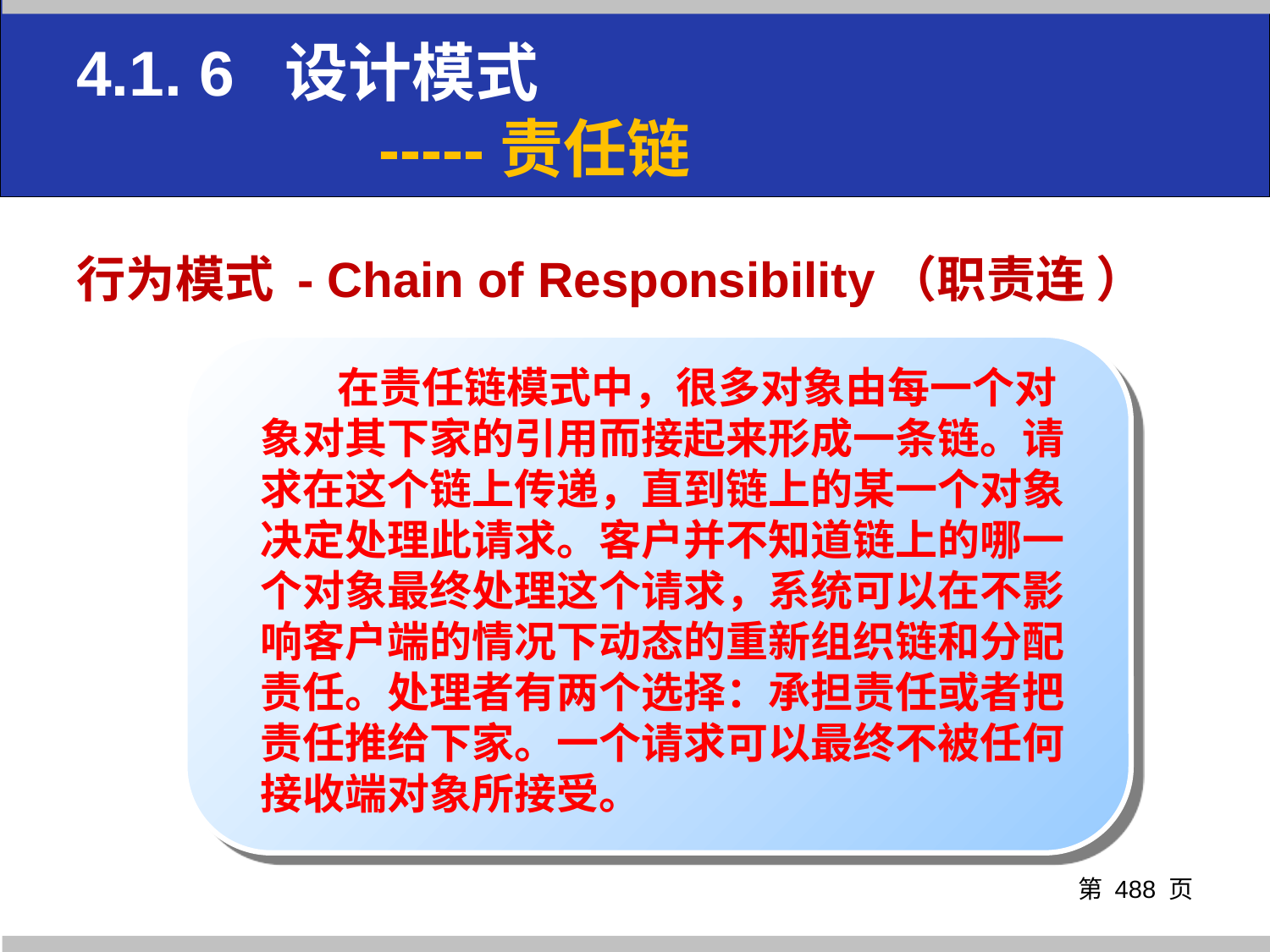

4.1. 6  设计模式
                    -----责任链
# 行为模式 - Chain of Responsibility（职责连 ）

       在责任链模式中，很多对象由每一个对象对其下家的引用而接起来形成一条链。请求在这个链上传递，直到链上的某一个对象决定处理此请求。客户并不知道链上的哪一个对象最终处理这个请求，系统可以在不影响客户端的情况下动态的重新组织链和分配责任。处理者有两个选择：承担责任或者把责任推给下家。一个请求可以最终不被任何接收端对象所接受。
第 488 页